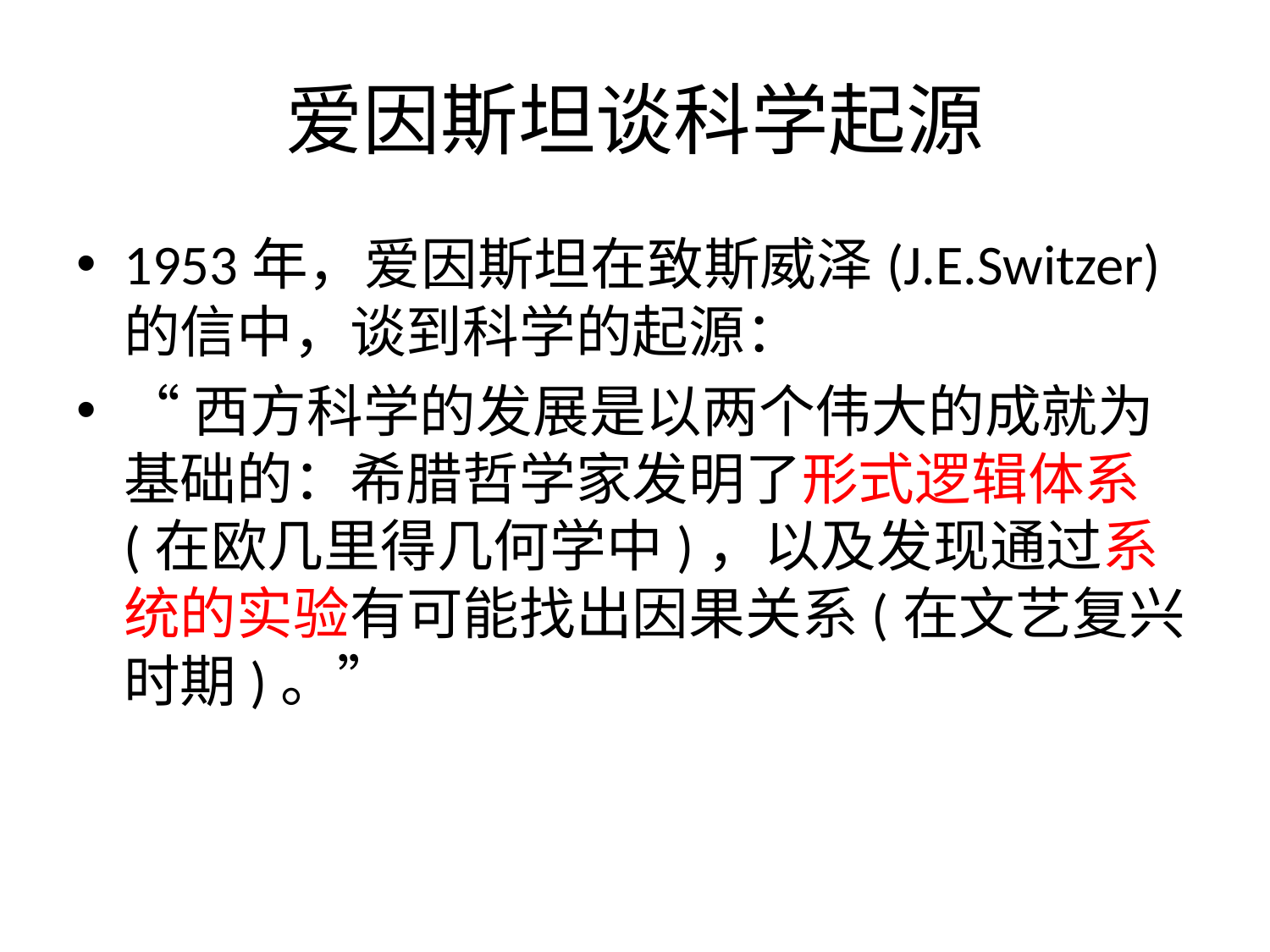

# 爱因斯坦谈科学起源
1953年，爱因斯坦在致斯威泽(J.E.Switzer)的信中，谈到科学的起源：
“西方科学的发展是以两个伟大的成就为基础的：希腊哲学家发明了形式逻辑体系(在欧几里得几何学中)，以及发现通过系统的实验有可能找出因果关系(在文艺复兴时期)。”